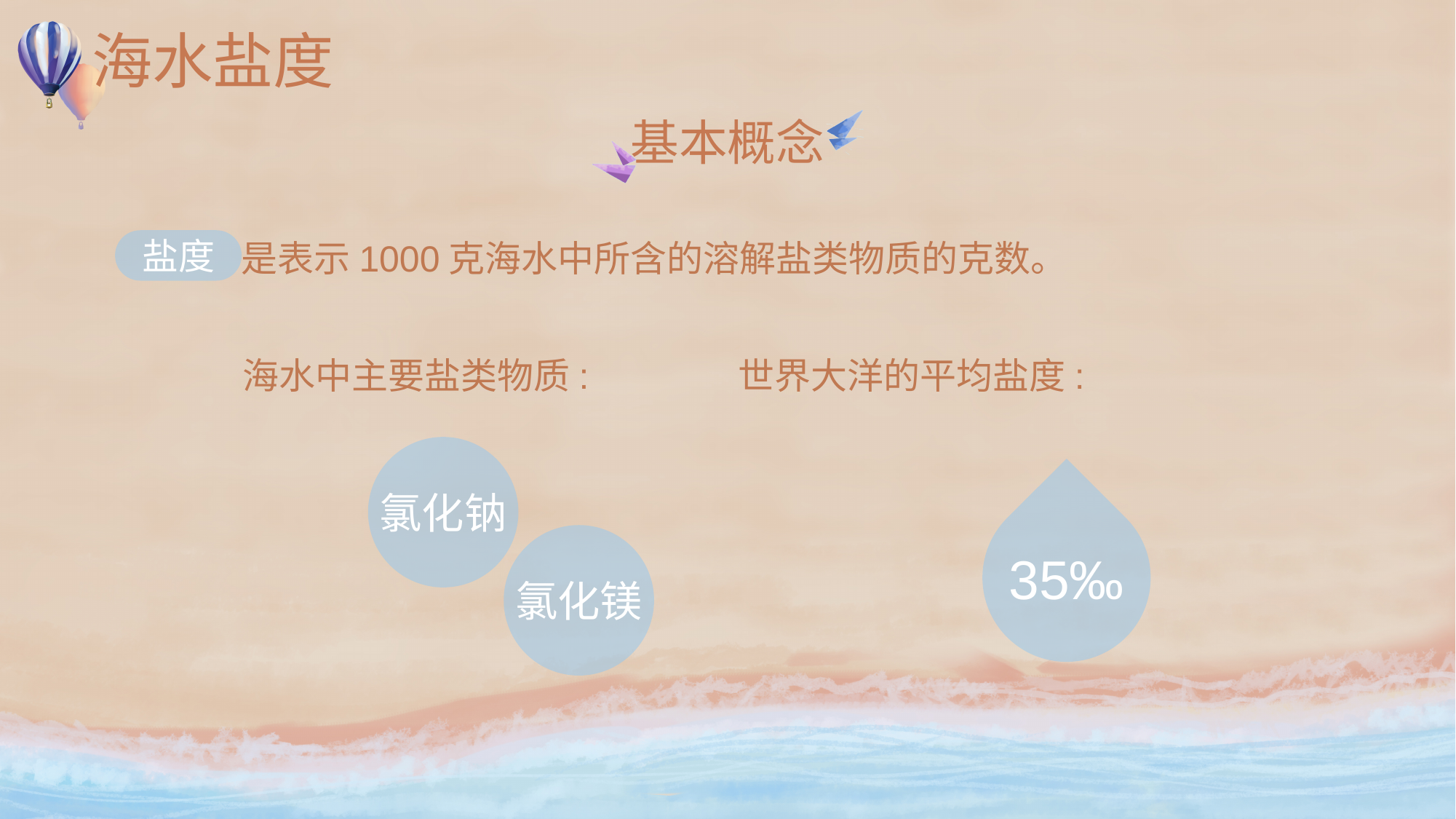

# 海水盐度
基本概念
是表示1000克海水中所含的溶解盐类物质的克数。
盐度
海水中主要盐类物质:
世界大洋的平均盐度:
氯化钠

35‰
氯化镁